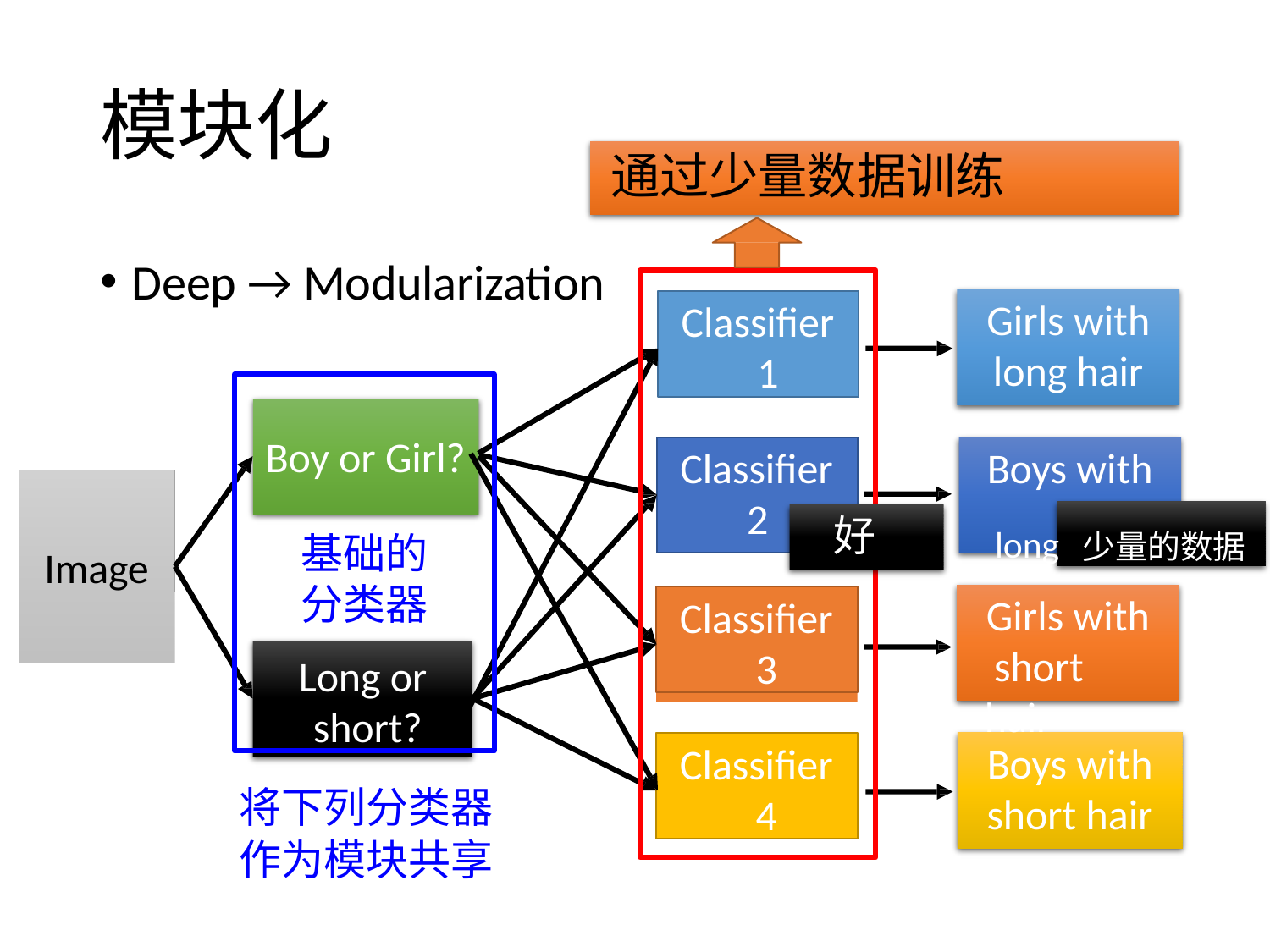

# 模块化

通过少量数据训练

Deep → Modularization

Classifier  1
Girls with
long hair

Boy or Girl?

基础的分类器
Long or  short?

Boys with
long 少量的数据

Classifier

Image

2

好

Classifier  3
Girls with  short hair

Classifier  4

Boys with
short hair
将下列分类器
作为模块共享